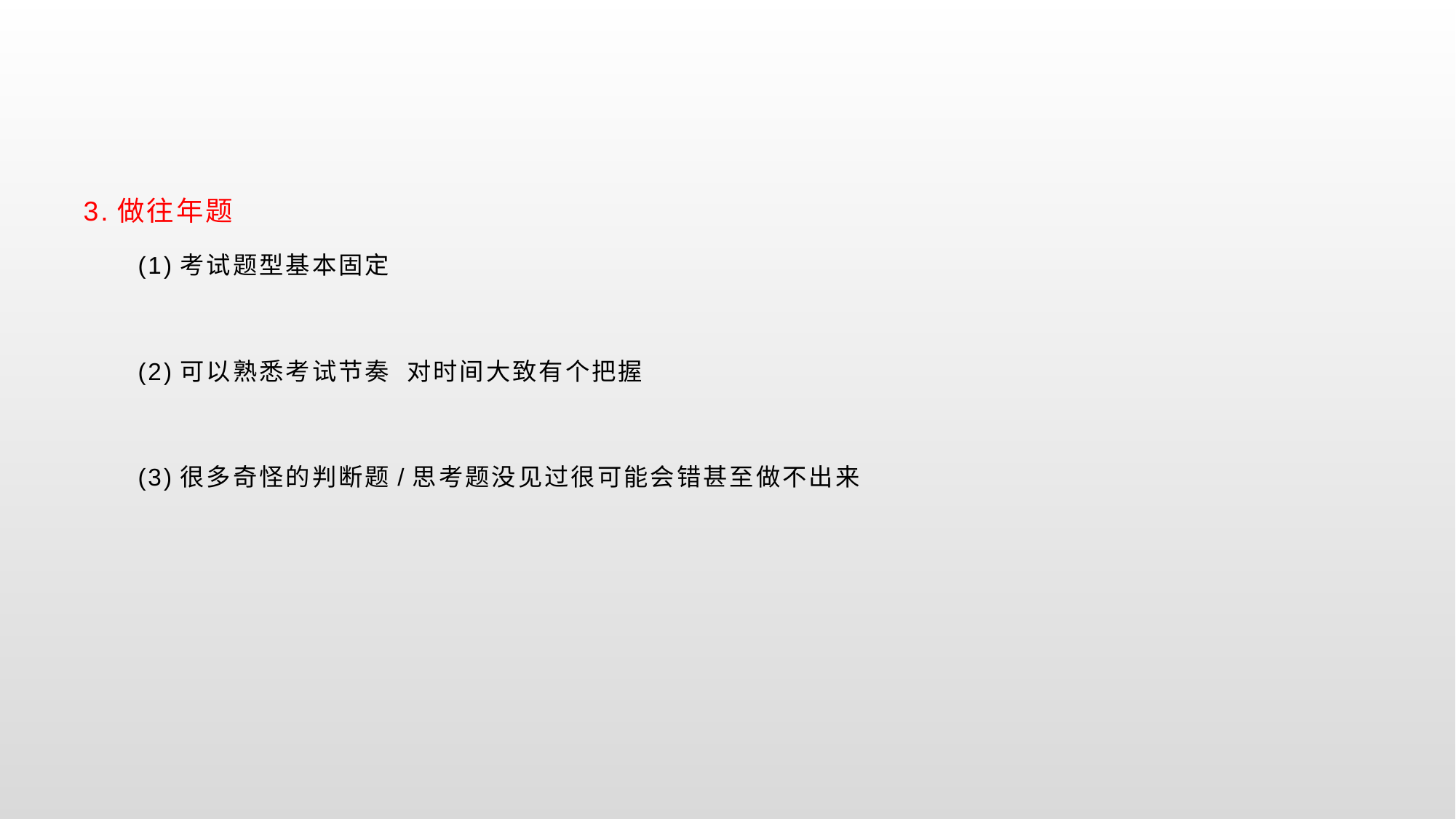

3.做往年题
(1)考试题型基本固定

(2)可以熟悉考试节奏  对时间大致有个把握

(3)很多奇怪的判断题/思考题没见过很可能会错甚至做不出来